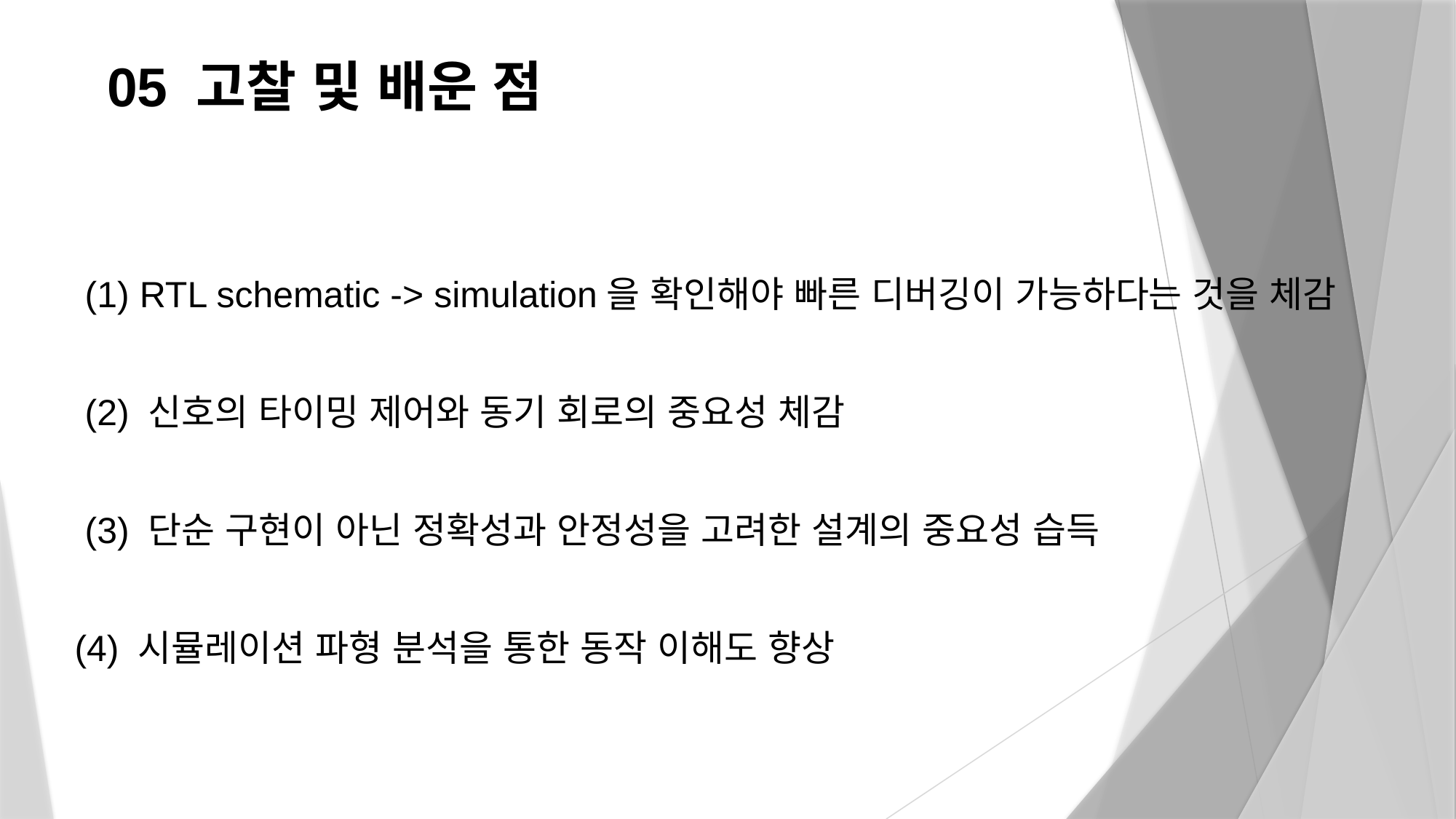

# 05 고찰 및 배운 점

 (1) RTL schematic -> simulation을 확인해야 빠른 디버깅이 가능하다는 것을 체감

 (2) 신호의 타이밍 제어와 동기 회로의 중요성 체감

 (3) 단순 구현이 아닌 정확성과 안정성을 고려한 설계의 중요성 습득

(4) 시뮬레이션 파형 분석을 통한 동작 이해도 향상